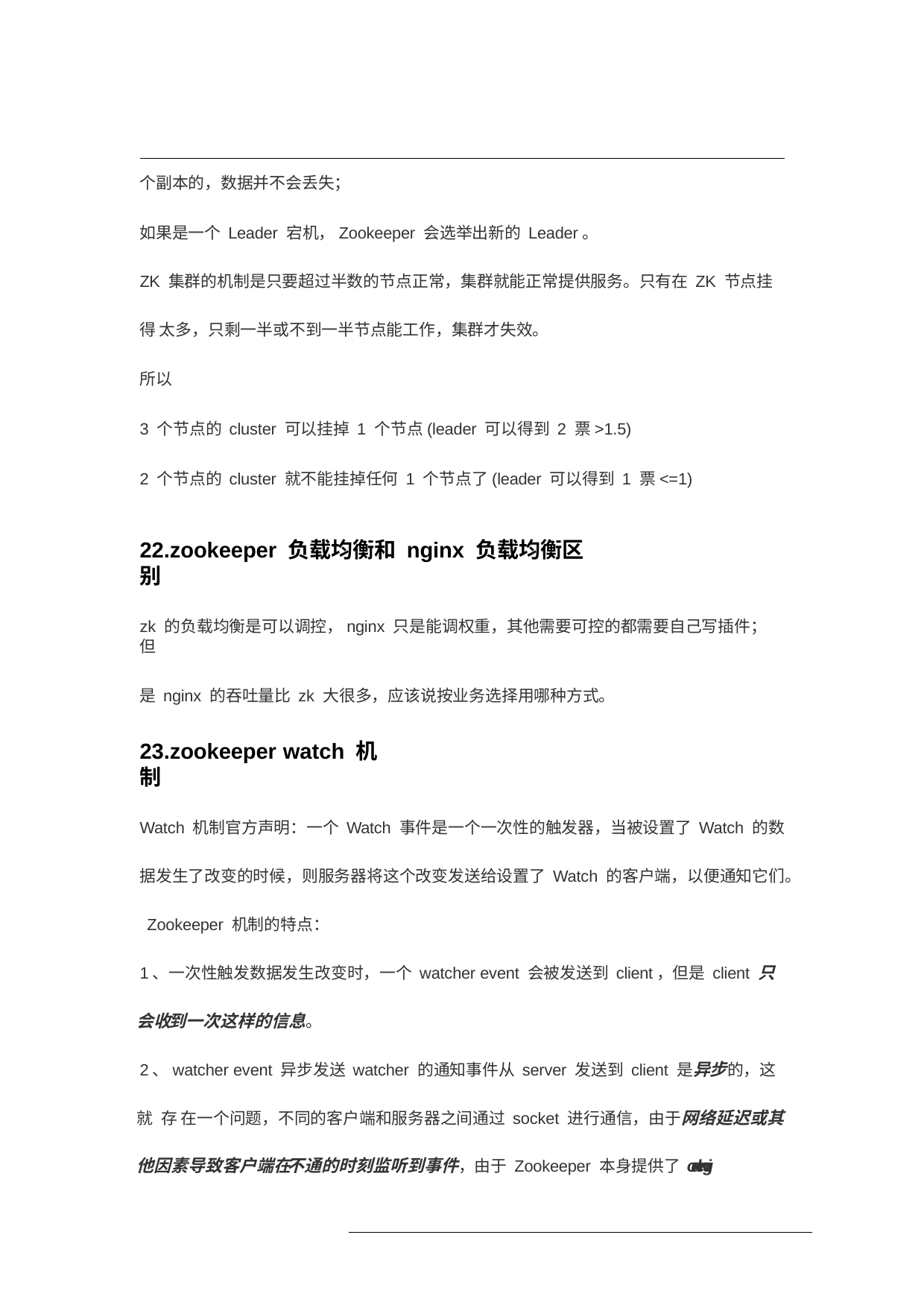

个副本的，数据并不会丢失；

如果是一个 Leader 宕机，Zookeeper 会选举出新的 Leader。
ZK 集群的机制是只要超过半数的节点正常，集群就能正常提供服务。只有在 ZK 节点挂得 太多，只剩一半或不到一半节点能工作，集群才失效。

所以

3 个节点的 cluster 可以挂掉 1 个节点(leader 可以得到 2 票>1.5)

2 个节点的 cluster 就不能挂掉任何 1 个节点了(leader 可以得到 1 票<=1)
22.zookeeper 负载均衡和 nginx 负载均衡区别
zk 的负载均衡是可以调控，nginx 只是能调权重，其他需要可控的都需要自己写插件；但

是 nginx 的吞吐量比 zk 大很多，应该说按业务选择用哪种方式。
23.zookeeper watch 机制
Watch 机制官方声明：一个 Watch 事件是一个一次性的触发器，当被设置了 Watch 的数
据发生了改变的时候，则服务器将这个改变发送给设置了 Watch 的客户端，以便通知它们。 Zookeeper 机制的特点：
1、一次性触发数据发生改变时，一个 watcher event 会被发送到 client，但是 client 只会收 到一次这样的信息。
2、watcher event 异步发送 watcher 的通知事件从 server 发送到 client 是异步的，这就 存 在一个问题，不同的客户端和服务器之间通过 socket 进行通信，由于网络延迟或其他因素导致客户端在 不通的时刻监听到事件，由于 Zookeeper 本身提供了orderngi